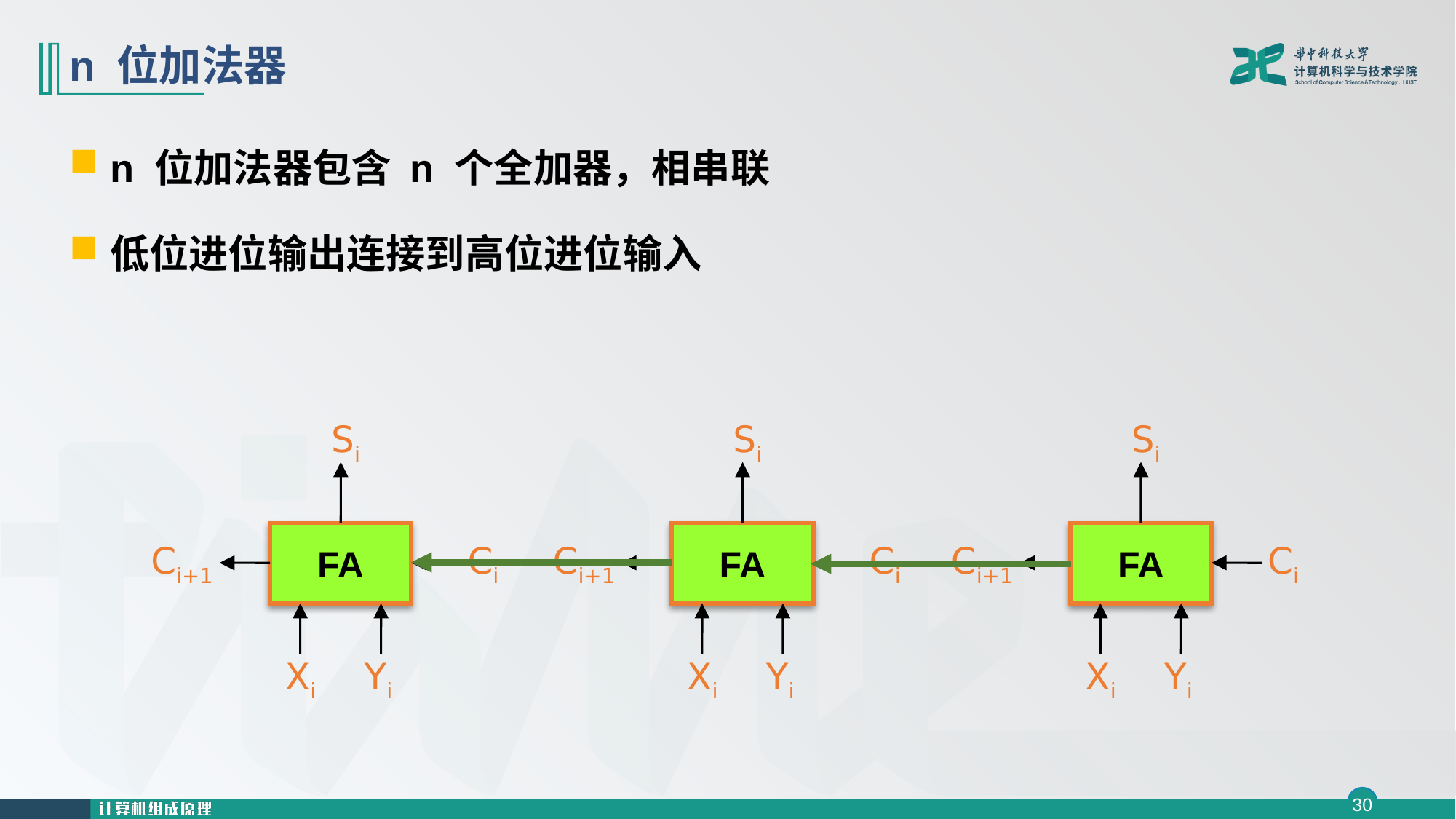

# n 位加法器
n 位加法器包含 n 个全加器，相串联
低位进位输出连接到高位进位输入
Si

FA
Ci+1
Ci

Xi     Yi
Si

FA
Ci+1
Ci

Xi     Yi
Si

FA
Ci+1
Ci

Xi     Yi